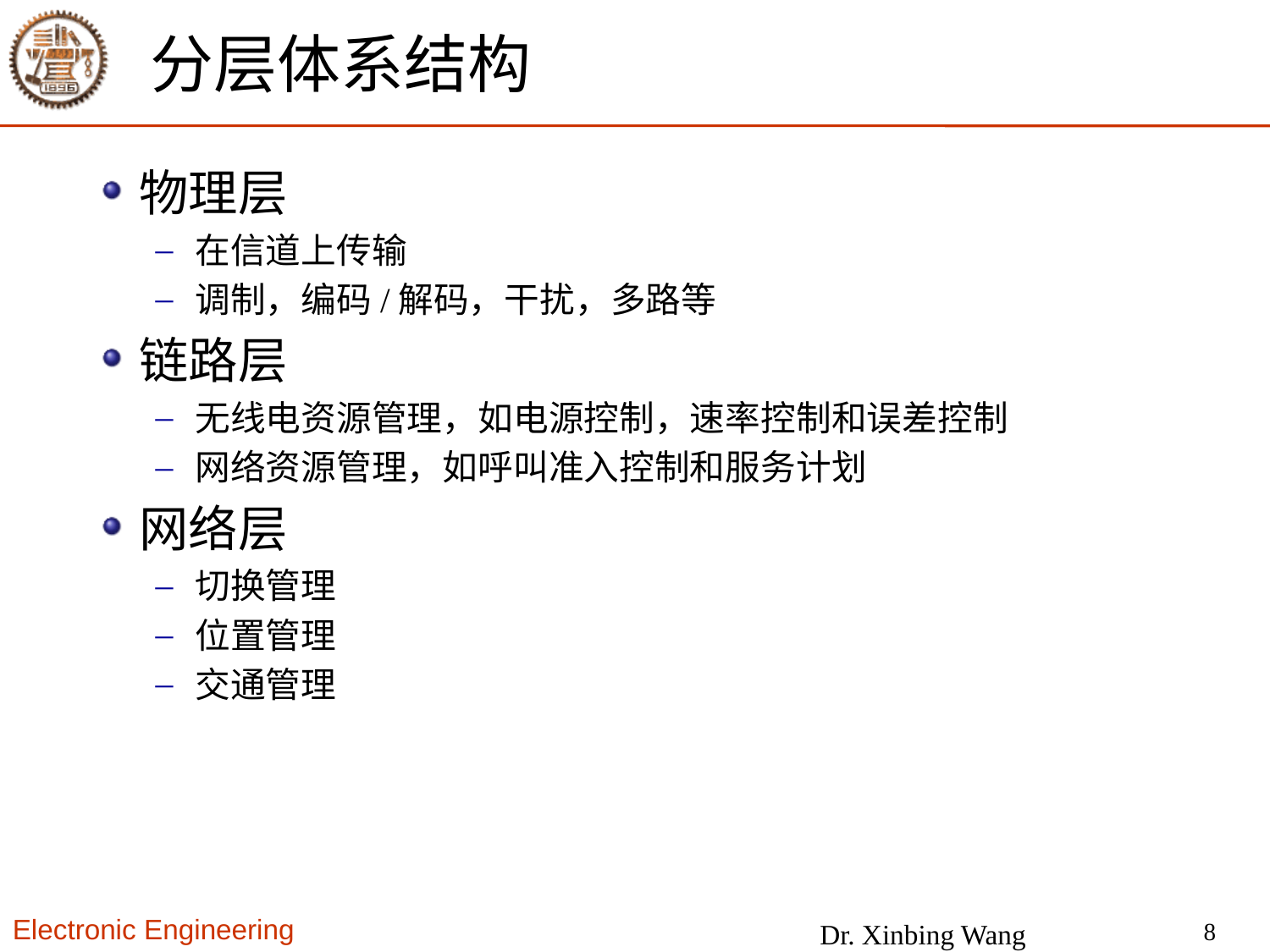

# 分层体系结构
物理层
在信道上传输
调制，编码/解码，干扰，多路等
链路层
无线电资源管理，如电源控制，速率控制和误差控制
网络资源管理，如呼叫准入控制和服务计划
网络层
切换管理
位置管理
交通管理
8
Dr. Xinbing Wang